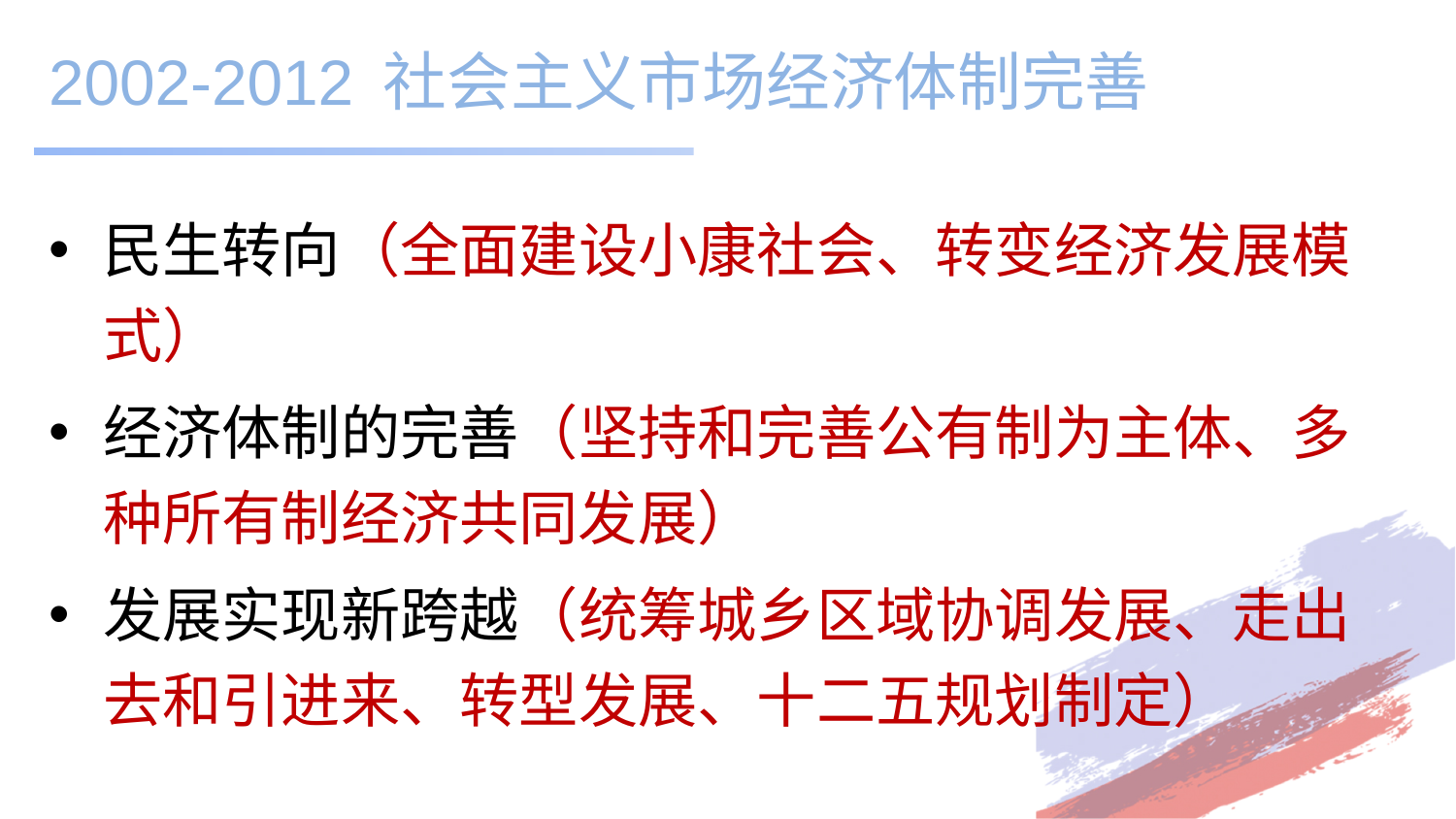

# 2002-2012 社会主义市场经济体制完善
民生转向（全面建设小康社会、转变经济发展模式）
经济体制的完善（坚持和完善公有制为主体、多种所有制经济共同发展）
发展实现新跨越（统筹城乡区域协调发展、走出去和引进来、转型发展、十二五规划制定）